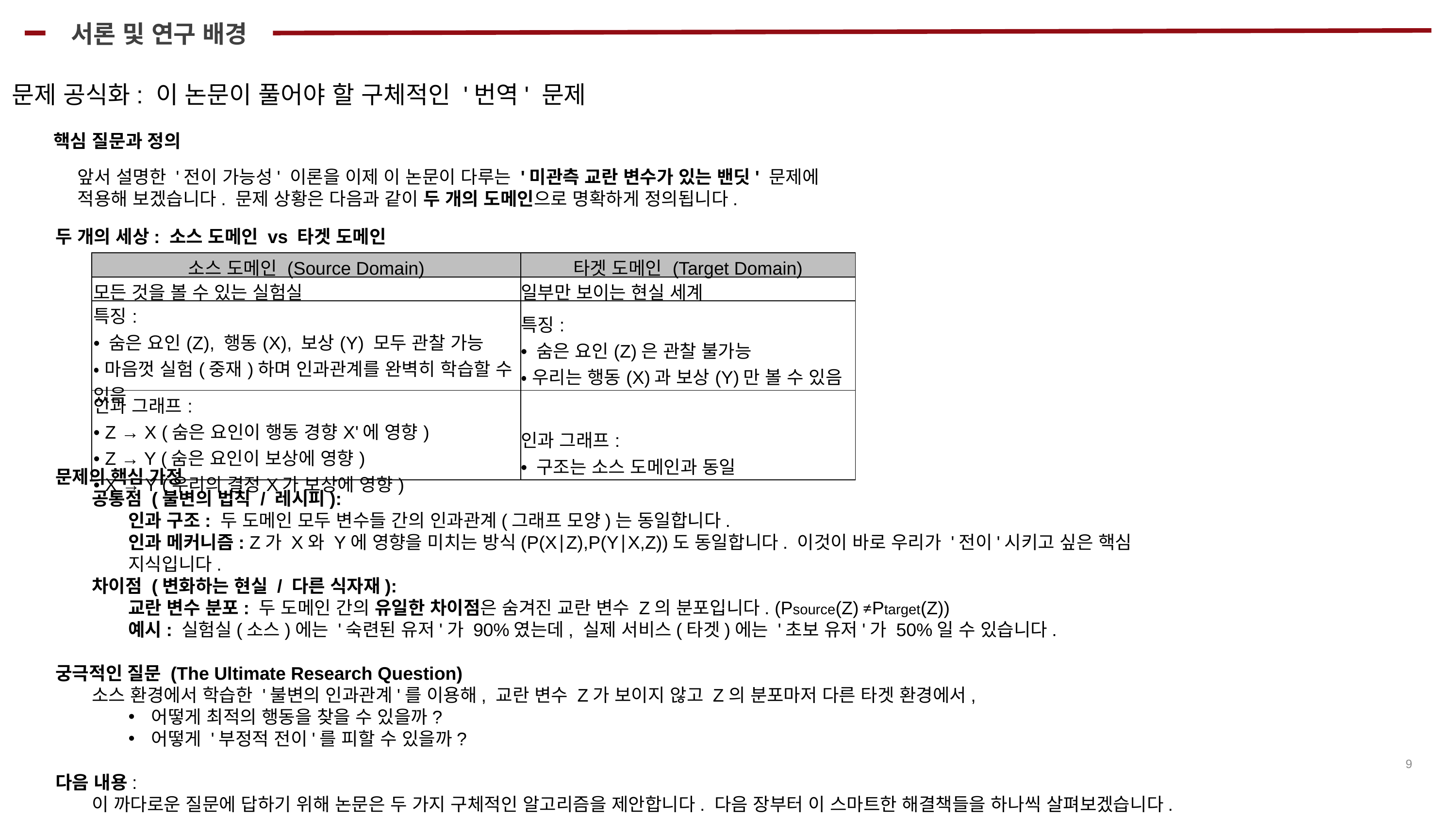

서론 및 연구 배경
문제 공식화: 이 논문이 풀어야 할 구체적인 '번역' 문제
핵심 질문과 정의
앞서 설명한 '전이 가능성' 이론을 이제 이 논문이 다루는 '미관측 교란 변수가 있는 밴딧' 문제에 적용해 보겠습니다. 문제 상황은 다음과 같이 두 개의 도메인으로 명확하게 정의됩니다.
두 개의 세상: 소스 도메인 vs 타겟 도메인

문제의 핵심 가정
공통점 (불변의 법칙 / 레시피):
인과 구조: 두 도메인 모두 변수들 간의 인과관계(그래프 모양)는 동일합니다.
인과 메커니즘: Z가 X와 Y에 영향을 미치는 방식(P(X∣Z),P(Y∣X,Z))도 동일합니다. 이것이 바로 우리가 '전이'시키고 싶은 핵심 지식입니다.
차이점 (변화하는 현실 / 다른 식자재):
교란 변수 분포: 두 도메인 간의 유일한 차이점은 숨겨진 교란 변수 Z의 분포입니다. (Psource​(Z) ≠Ptarget​(Z))
예시: 실험실(소스)에는 '숙련된 유저'가 90%였는데, 실제 서비스(타겟)에는 '초보 유저'가 50%일 수 있습니다.

궁극적인 질문 (The Ultimate Research Question)
소스 환경에서 학습한 '불변의 인과관계'를 이용해, 교란 변수 Z가 보이지 않고 Z의 분포마저 다른 타겟 환경에서,
어떻게 최적의 행동을 찾을 수 있을까?
어떻게 '부정적 전이'를 피할 수 있을까?

다음 내용:
이 까다로운 질문에 답하기 위해 논문은 두 가지 구체적인 알고리즘을 제안합니다. 다음 장부터 이 스마트한 해결책들을 하나씩 살펴보겠습니다.
| 소스 도메인 (Source Domain) | 타겟 도메인 (Target Domain) |
| --- | --- |
| 모든 것을 볼 수 있는 실험실 | 일부만 보이는 현실 세계 |
| 특징: • 숨은 요인(Z), 행동(X), 보상(Y) 모두 관찰 가능 • 마음껏 실험(중재)하며 인과관계를 완벽히 학습할 수 있음 | 특징: • 숨은 요인(Z)은 관찰 불가능 • 우리는 행동(X)과 보상(Y)만 볼 수 있음 |
| 인과 그래프: • Z → X (숨은 요인이 행동 경향X'에 영향) • Z → Y (숨은 요인이 보상에 영향) • X → Y (우리의 결정X가 보상에 영향) | 인과 그래프: • 구조는 소스 도메인과 동일 |
9